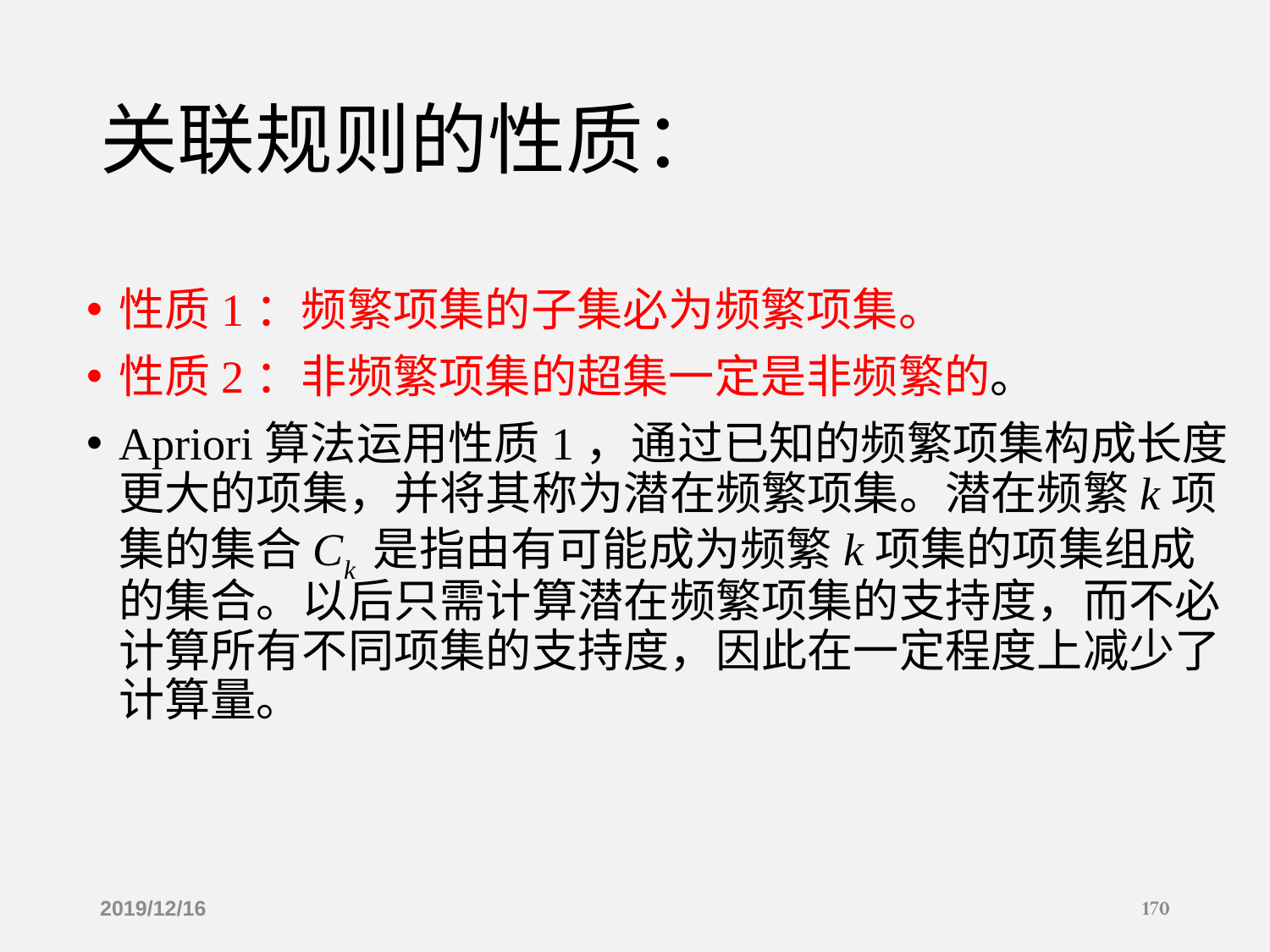

# 关联规则的性质：
性质1：频繁项集的子集必为频繁项集。
性质2：非频繁项集的超集一定是非频繁的。
Apriori算法运用性质1，通过已知的频繁项集构成长度更大的项集，并将其称为潜在频繁项集。潜在频繁k项集的集合Ck 是指由有可能成为频繁k项集的项集组成的集合。以后只需计算潜在频繁项集的支持度，而不必计算所有不同项集的支持度，因此在一定程度上减少了计算量。
2019/12/16
170